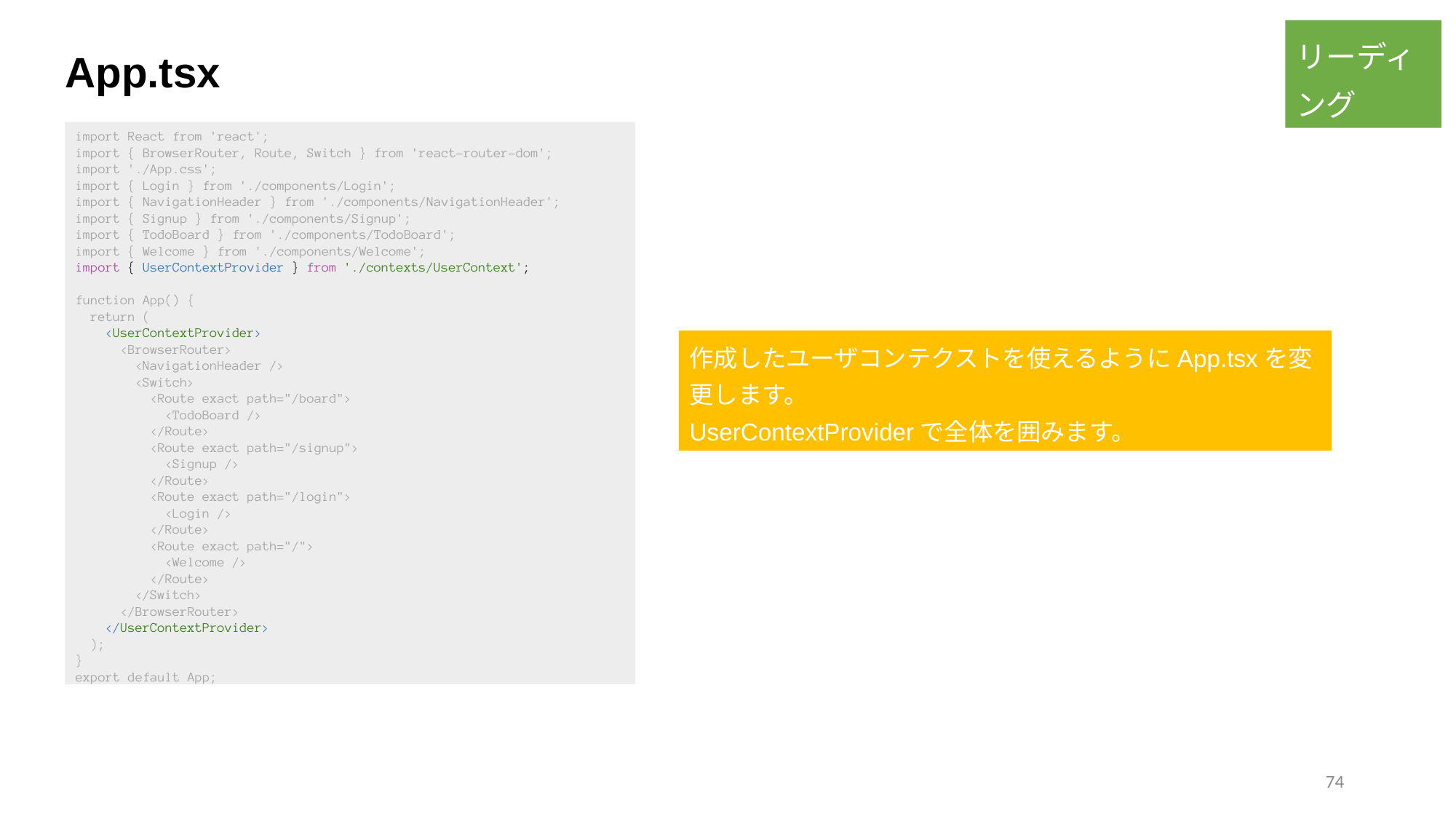

リーディング
App.tsx
import React from 'react';
import { BrowserRouter, Route, Switch } from 'react-router-dom';
import './App.css';
import { Login } from './components/Login';
import { NavigationHeader } from './components/NavigationHeader';
import { Signup } from './components/Signup';
import { TodoBoard } from './components/TodoBoard';
import { Welcome } from './components/Welcome';
import { UserContextProvider } from './contexts/UserContext';
function App() {
  return (
    <UserContextProvider>
      <BrowserRouter>
        <NavigationHeader />
        <Switch>
          <Route exact path="/board">
            <TodoBoard />
          </Route>
          <Route exact path="/signup">
            <Signup />
          </Route>
          <Route exact path="/login">
            <Login />
          </Route>
          <Route exact path="/">
            <Welcome />
          </Route>
        </Switch>
      </BrowserRouter>
    </UserContextProvider>
  );
}
export default App;
作成したユーザコンテクストを使えるようにApp.tsxを変更します。
UserContextProviderで全体を囲みます。
74